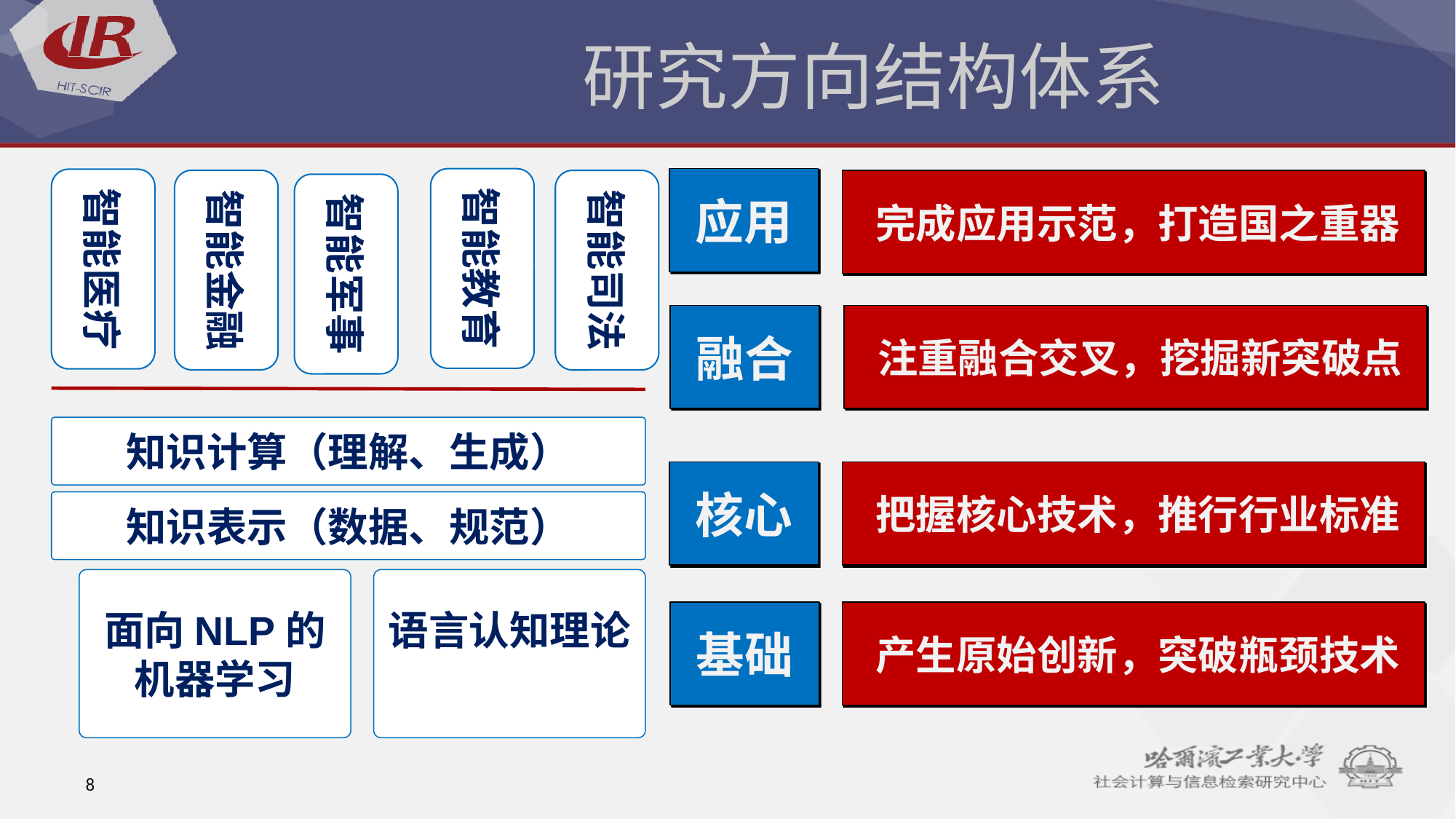

# 研究方向结构体系
智能教育
应用
智能医疗
智能司法
知识计算（理解、生成）
语言认知理论

面向NLP的
机器学习
智能金融
 完成应用示范，打造国之重器
智能军事
融合
 注重融合交叉，挖掘新突破点
核心
 把握核心技术，推行行业标准
知识表示（数据、规范）
基础
 产生原始创新，突破瓶颈技术
8